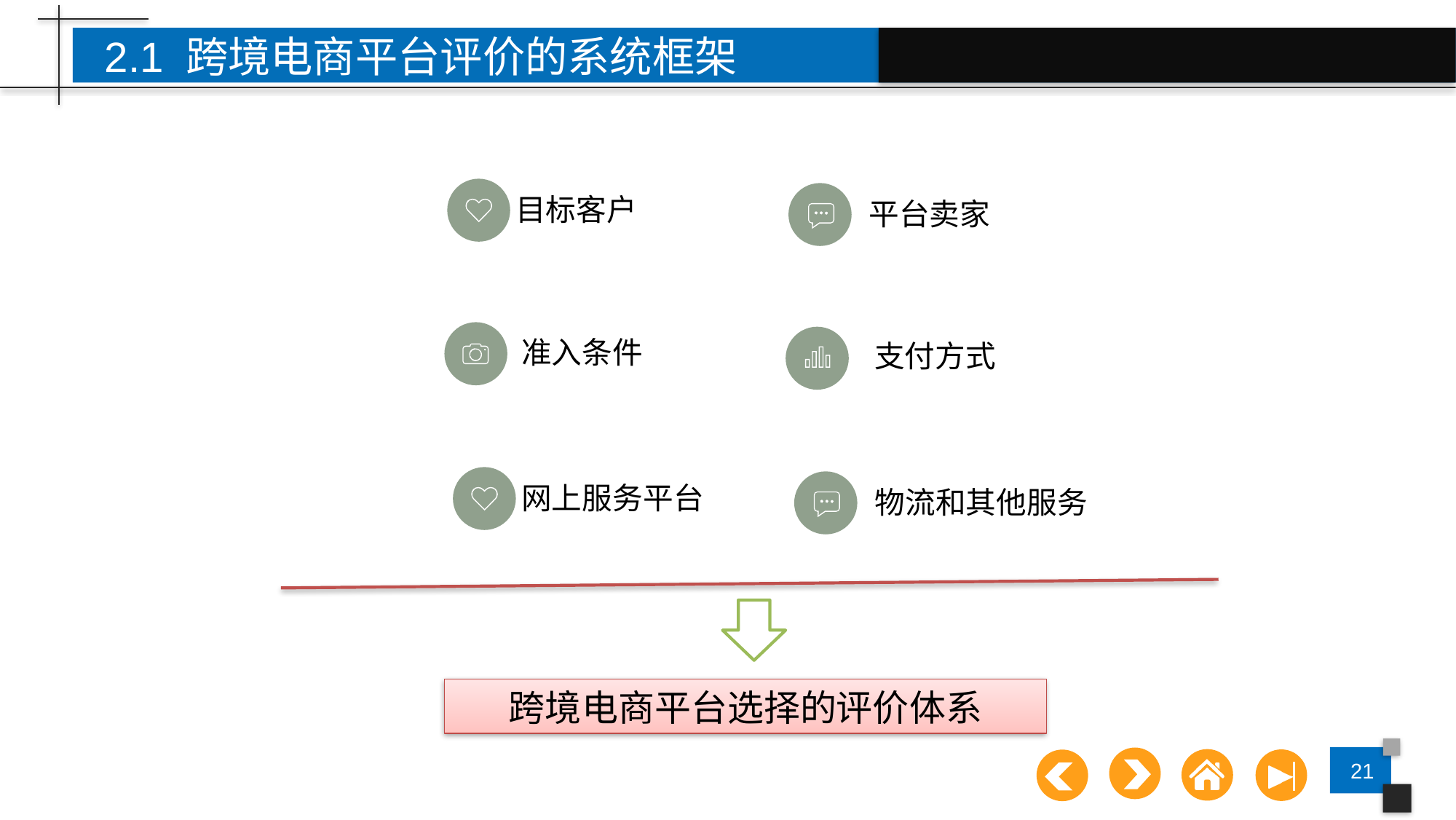

2.1 跨境电商平台评价的系统框架

目标客户
平台卖家

准入条件
支付方式

网上服务平台
物流和其他服务

跨境电商平台选择的评价体系